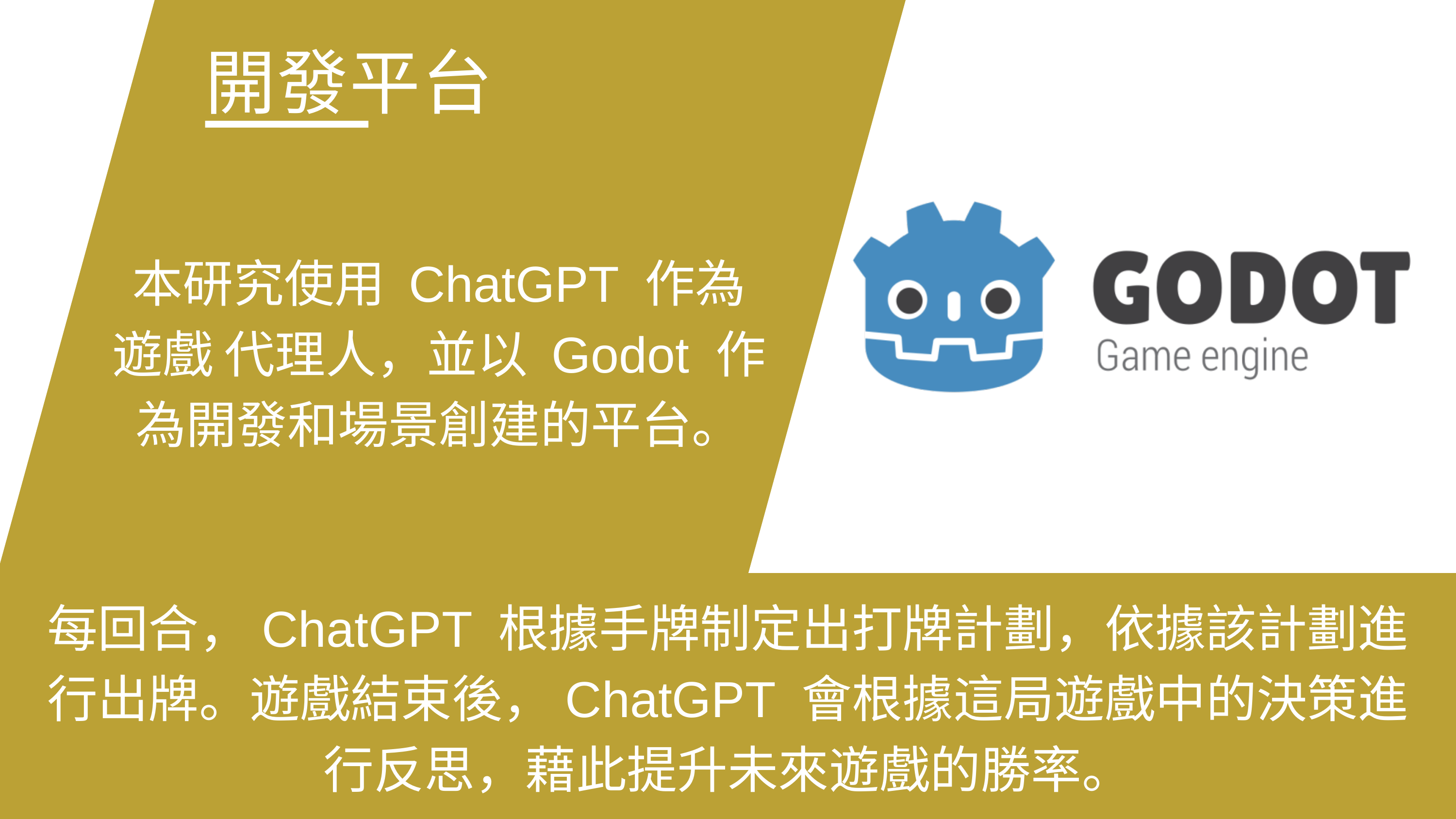

開發平台

本研究使用 ChatGPT 作為遊戲 代理人，並以 Godot 作為開發和場景創建的平台。

每回合，ChatGPT 根據手牌制定出打牌計劃，依據該計劃進行出牌。遊戲結束後，ChatGPT 會根據這局遊戲中的決策進行反思，藉此提升未來遊戲的勝率。